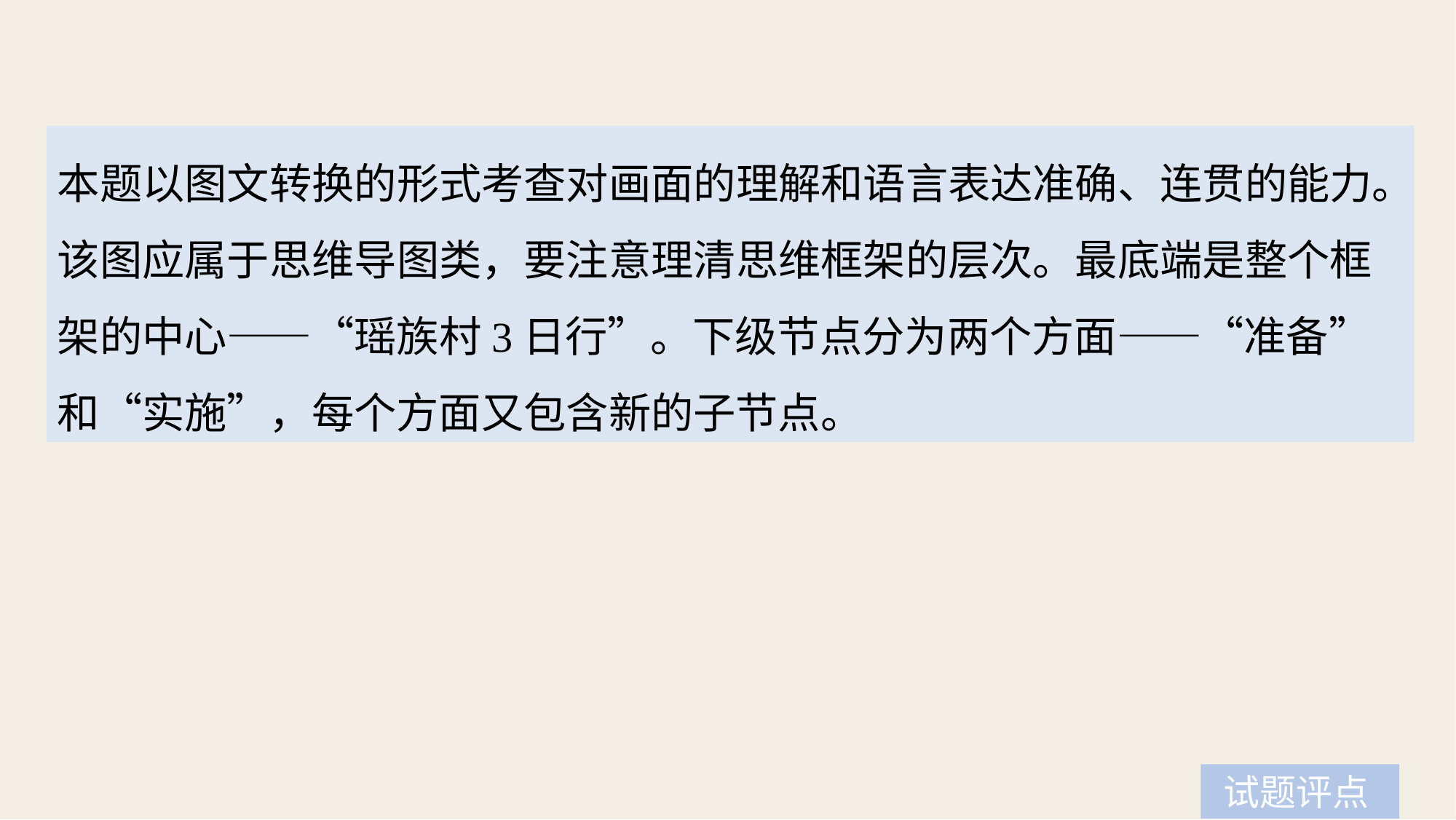

本题以图文转换的形式考查对画面的理解和语言表达准确、连贯的能力。该图应属于思维导图类，要注意理清思维框架的层次。最底端是整个框架的中心——“瑶族村3日行”。下级节点分为两个方面——“准备”和“实施”，每个方面又包含新的子节点。
试题评点